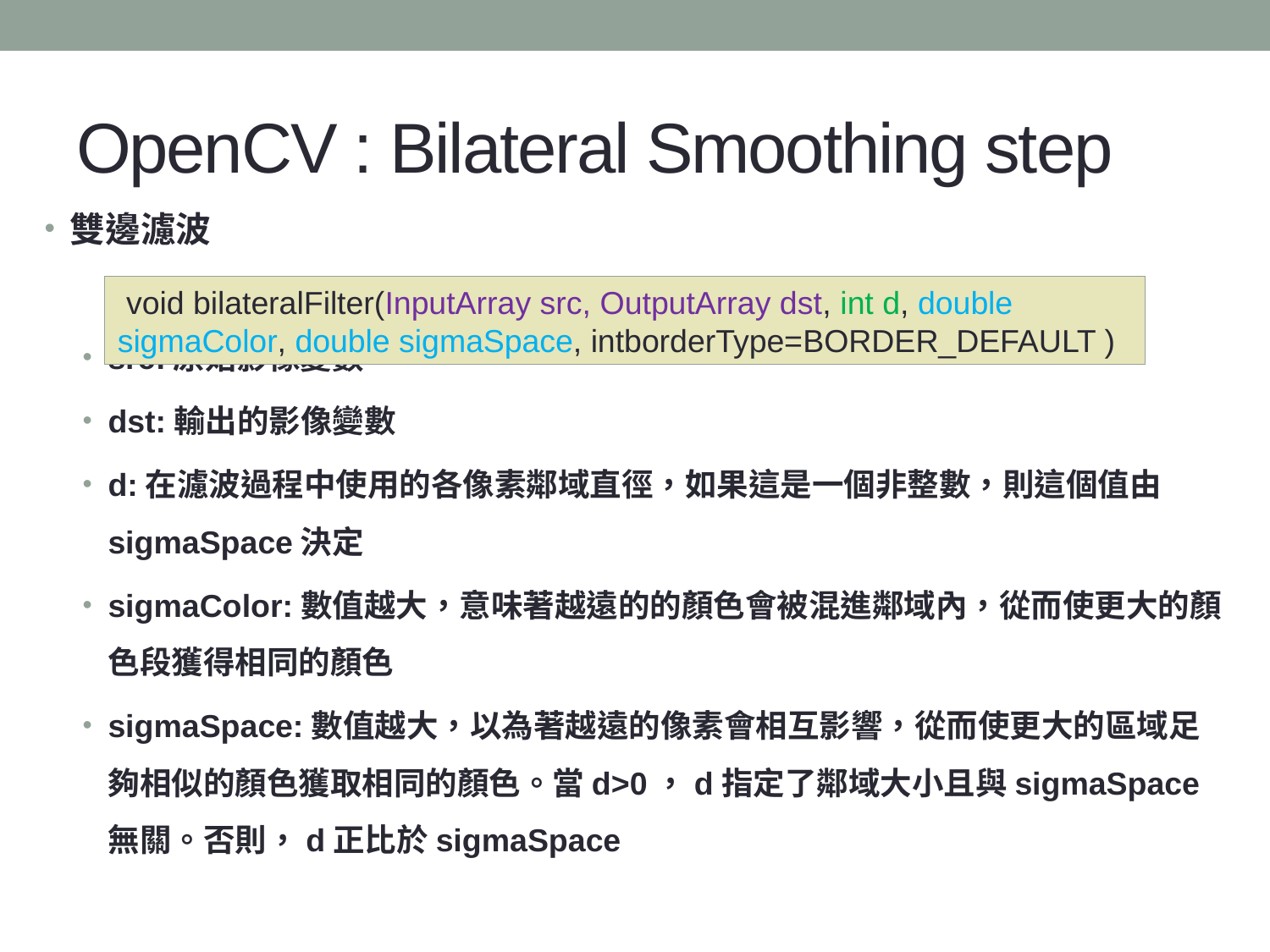

# OpenCV : Bilateral Smoothing step

雙邊濾波

src:原始影像變數
dst:輸出的影像變數
d:在濾波過程中使用的各像素鄰域直徑，如果這是一個非整數，則這個值由sigmaSpace決定
sigmaColor:數值越大，意味著越遠的的顏色會被混進鄰域內，從而使更大的顏色段獲得相同的顏色
sigmaSpace:數值越大，以為著越遠的像素會相互影響，從而使更大的區域足夠相似的顏色獲取相同的顏色。當d>0，d指定了鄰域大小且與sigmaSpace無關。否則，d正比於sigmaSpace

 void bilateralFilter(InputArray src, OutputArray dst, int d, double sigmaColor, double sigmaSpace, intborderType=BORDER_DEFAULT )